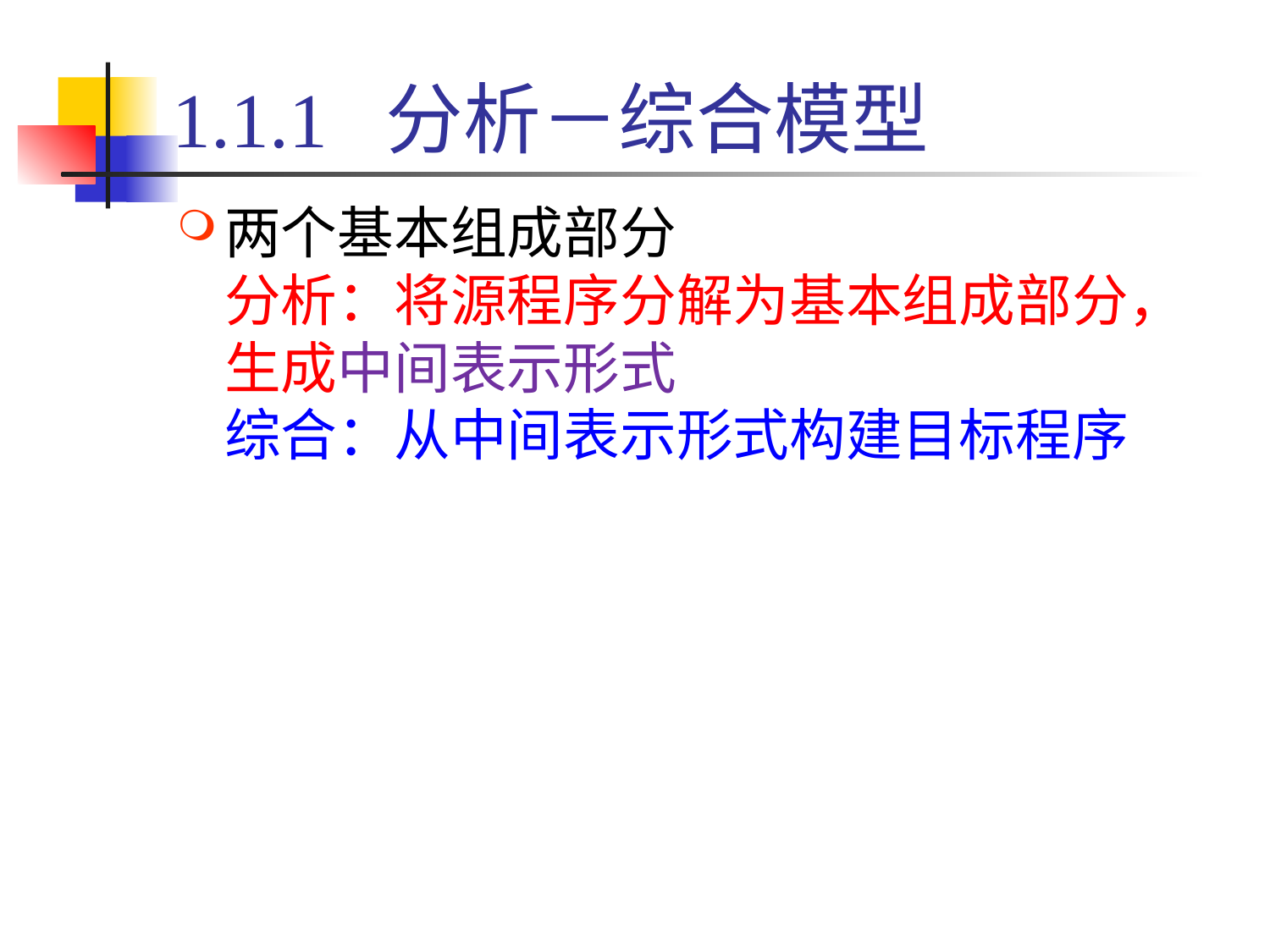

# 1.1.1  分析－综合模型
两个基本组成部分
分析：将源程序分解为基本组成部分，生成中间表示形式
综合：从中间表示形式构建目标程序